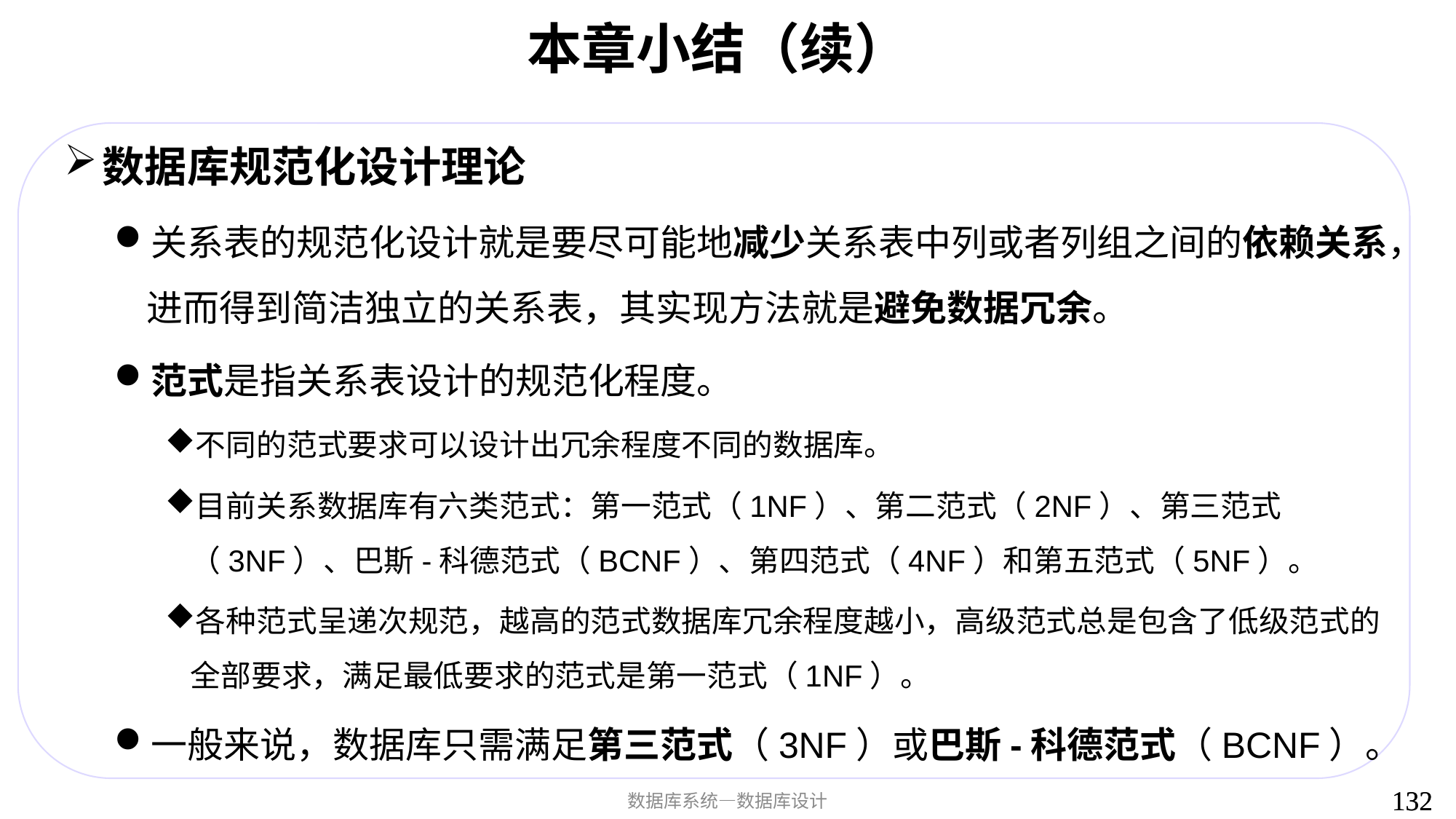

# 本章小结（续）

数据库规范化设计理论
关系表的规范化设计就是要尽可能地减少关系表中列或者列组之间的依赖关系，进而得到简洁独立的关系表，其实现方法就是避免数据冗余。
范式是指关系表设计的规范化程度。
不同的范式要求可以设计出冗余程度不同的数据库。
目前关系数据库有六类范式：第一范式（1NF）、第二范式（2NF）、第三范式（3NF）、巴斯-科德范式（BCNF）、第四范式（4NF）和第五范式（5NF）。
各种范式呈递次规范，越高的范式数据库冗余程度越小，高级范式总是包含了低级范式的全部要求，满足最低要求的范式是第一范式（1NF）。
一般来说，数据库只需满足第三范式（3NF）或巴斯-科德范式（BCNF）。

132
132
数据库系统—数据库设计